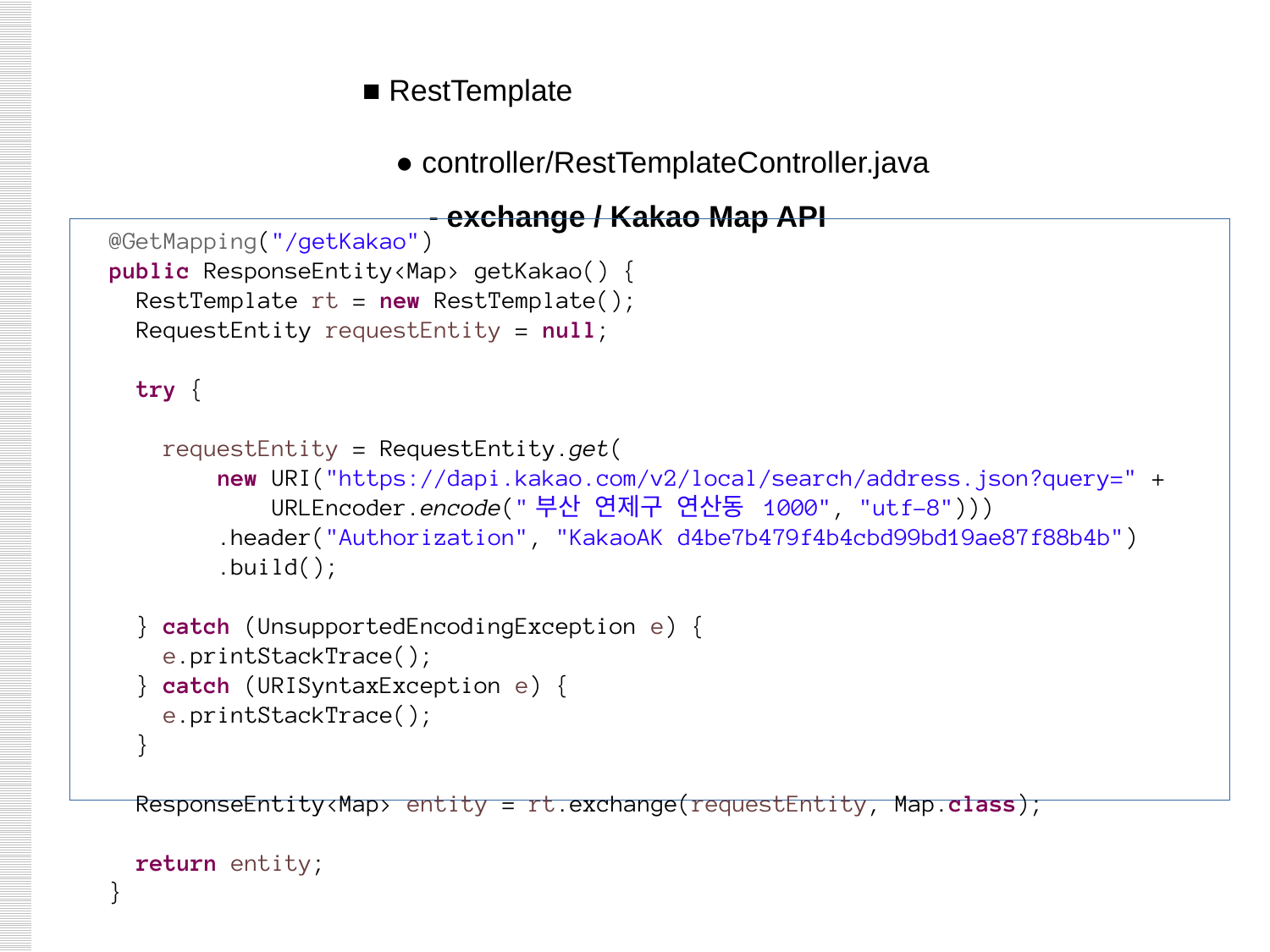

■ RestTemplate
    ● controller/RestTemplateController.java
        - exchange / Kakao Map API
  @GetMapping("/getKakao")
  public ResponseEntity<Map> getKakao() {
    RestTemplate rt = new RestTemplate();
    RequestEntity requestEntity = null;

    try {

      requestEntity = RequestEntity.get(
          new URI("https://dapi.kakao.com/v2/local/search/address.json?query=" +
              URLEncoder.encode("부산 연제구 연산동 1000", "utf-8")))
          .header("Authorization", "KakaoAK d4be7b479f4b4cbd99bd19ae87f88b4b")
          .build();

    } catch (UnsupportedEncodingException e) {
      e.printStackTrace();
    } catch (URISyntaxException e) {
      e.printStackTrace();
    }

    ResponseEntity<Map> entity = rt.exchange(requestEntity, Map.class);

    return entity;
  }